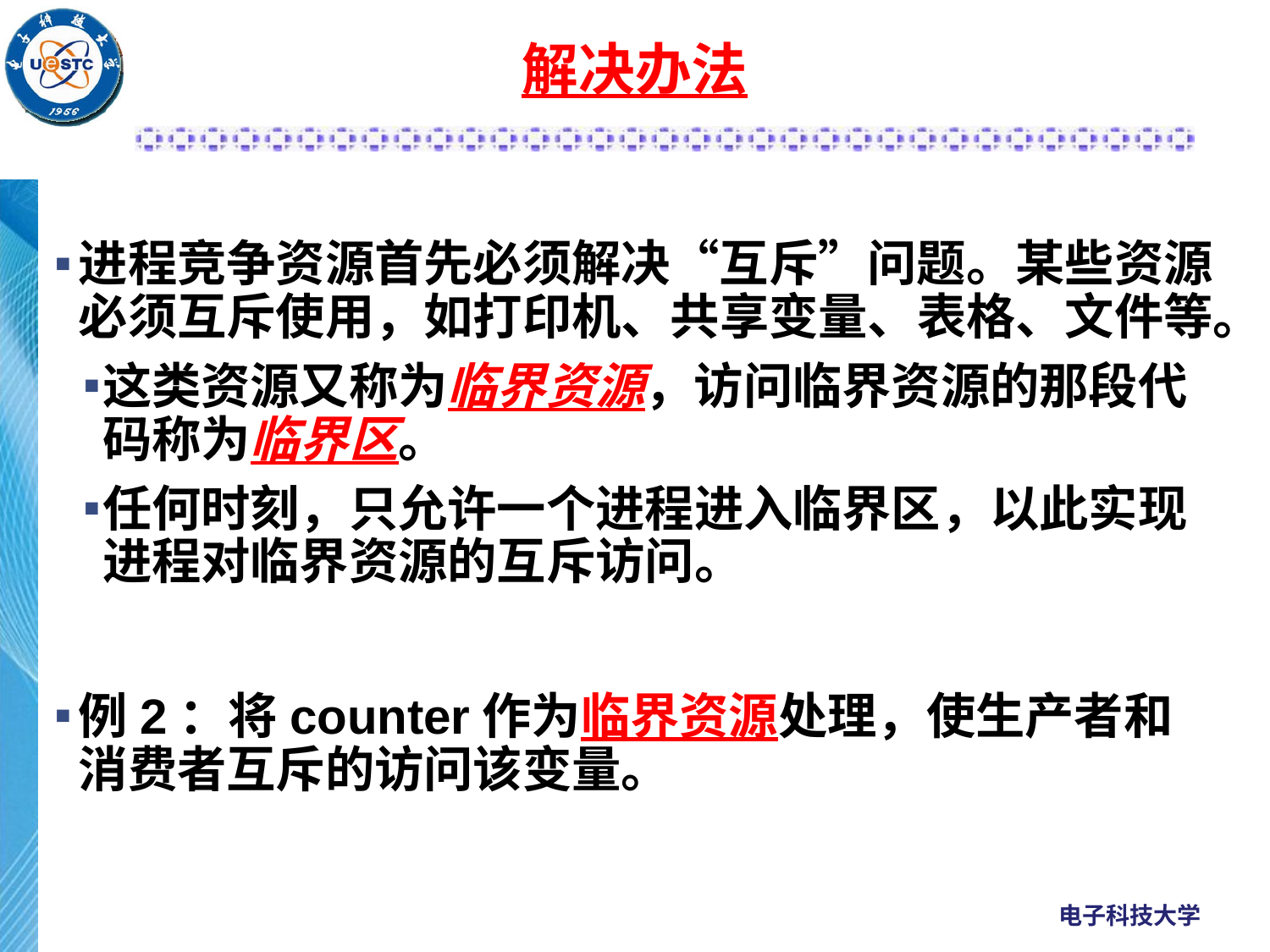

# 解决办法
进程竞争资源首先必须解决“互斥”问题。某些资源必须互斥使用，如打印机、共享变量、表格、文件等。
这类资源又称为临界资源，访问临界资源的那段代码称为临界区。
任何时刻，只允许一个进程进入临界区，以此实现进程对临界资源的互斥访问。

例2：将counter作为临界资源处理，使生产者和消费者互斥的访问该变量。